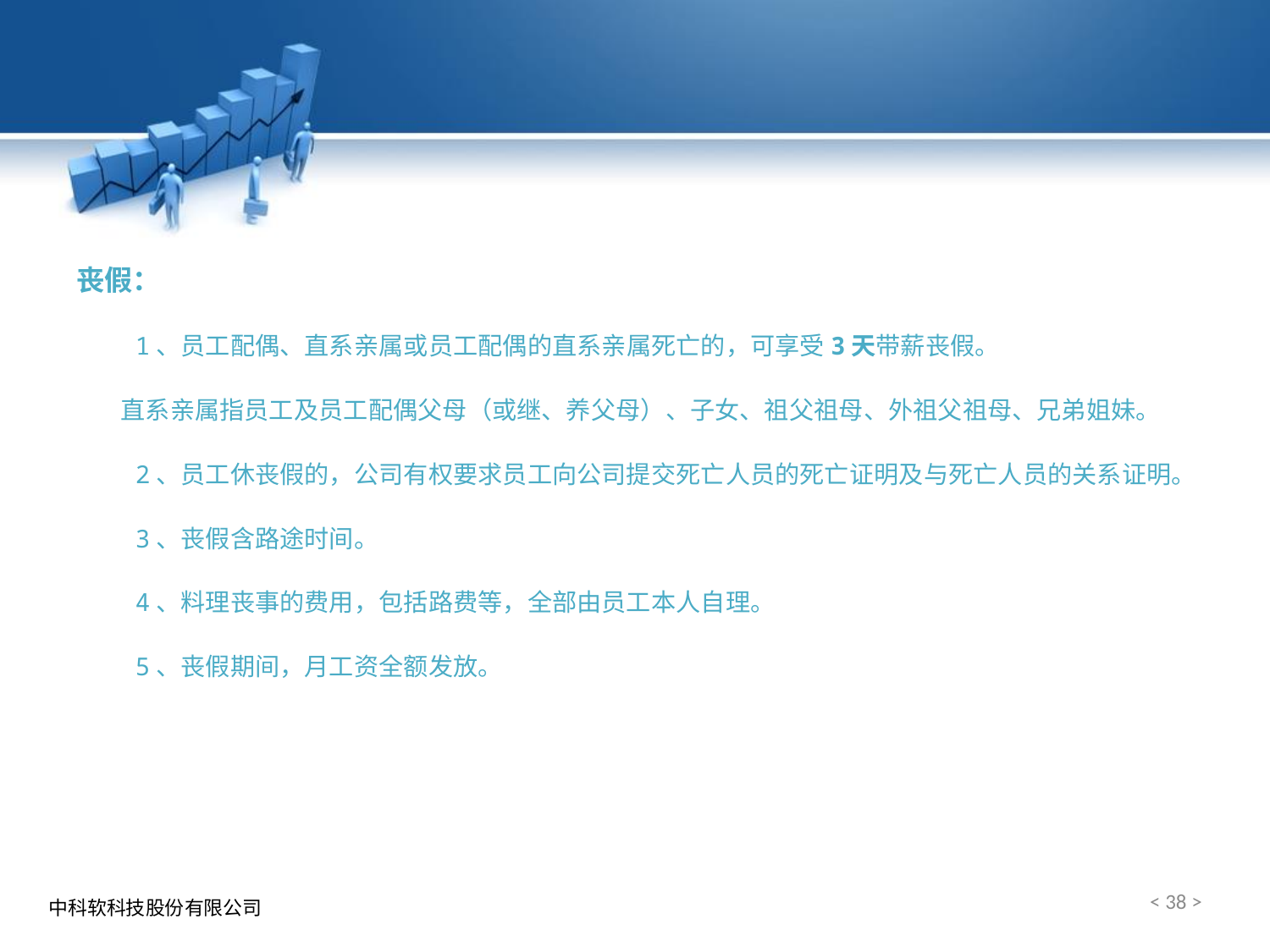

丧假：
    1、员工配偶、直系亲属或员工配偶的直系亲属死亡的，可享受3天带薪丧假。
       直系亲属指员工及员工配偶父母（或继、养父母）、子女、祖父祖母、外祖父祖母、兄弟姐妹。
    2、员工休丧假的，公司有权要求员工向公司提交死亡人员的死亡证明及与死亡人员的关系证明。
    3、丧假含路途时间。
    4、料理丧事的费用，包括路费等，全部由员工本人自理。
    5、丧假期间，月工资全额发放。